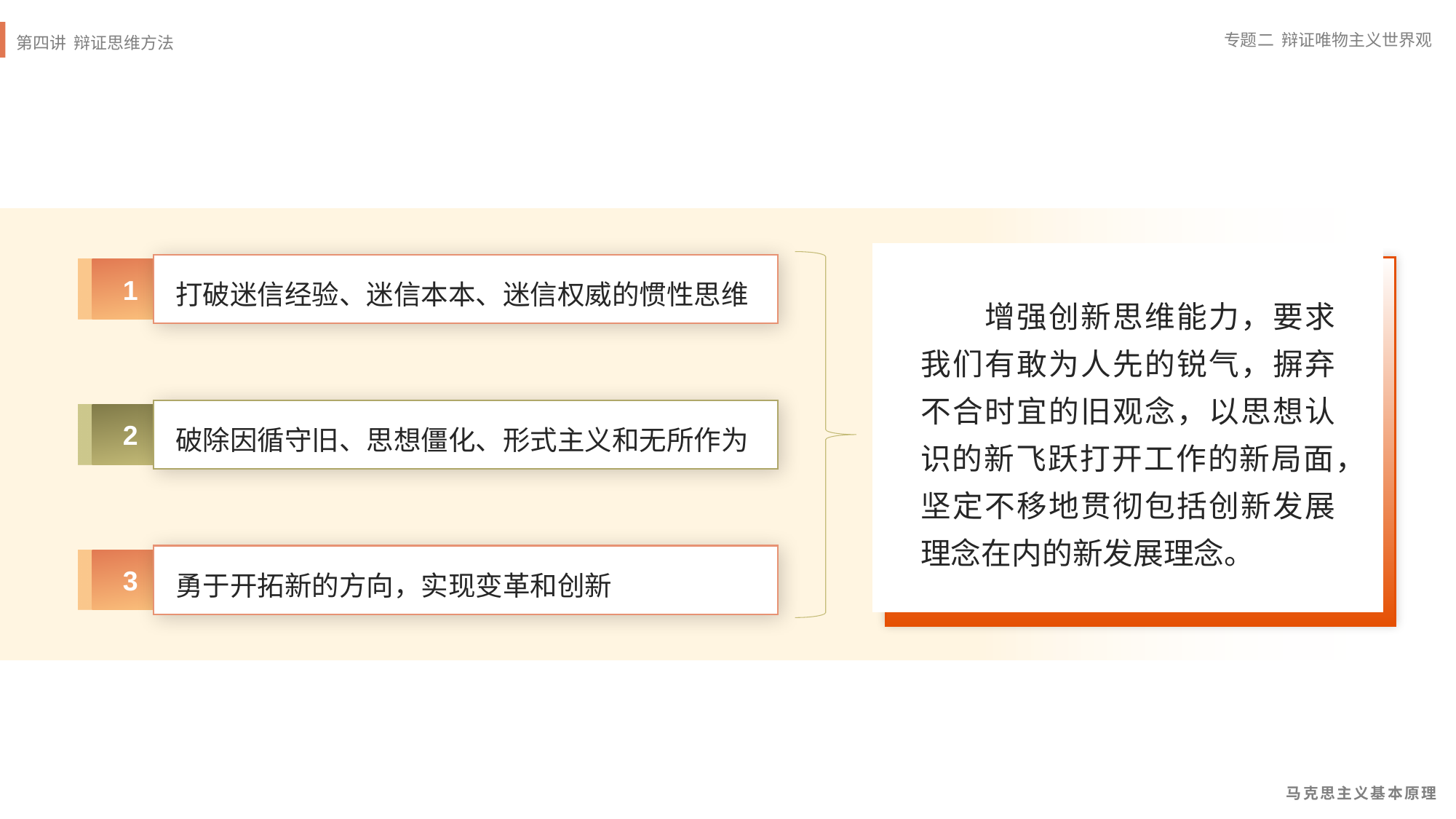

增强创新思维能力，要求我们有敢为人先的锐气，摒弃不合时宜的旧观念，以思想认识的新飞跃打开工作的新局面，坚定不移地贯彻包括创新发展理念在内的新发展理念。

1
打破迷信经验、迷信本本、迷信权威的惯性思维

2
破除因循守旧、思想僵化、形式主义和无所作为

3
勇于开拓新的方向，实现变革和创新